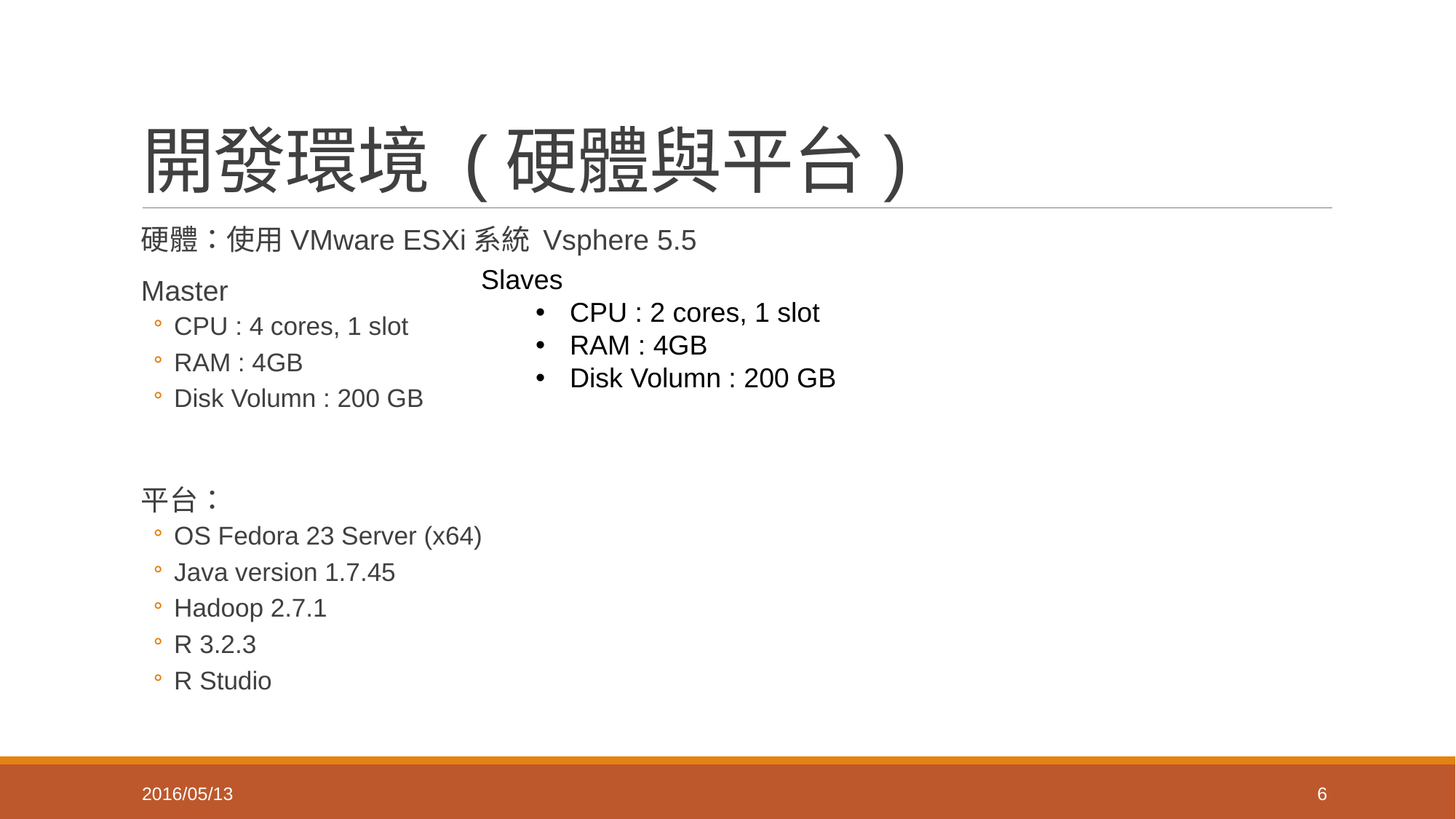

# 開發環境 (硬體與平台)
硬體：使用VMware ESXi系統 Vsphere 5.5
Master
CPU : 4 cores, 1 slot
RAM : 4GB
Disk Volumn : 200 GB

平台：
OS Fedora 23 Server (x64)
Java version 1.7.45
Hadoop 2.7.1
R 3.2.3
R Studio

Slaves
CPU : 2 cores, 1 slot
RAM : 4GB
Disk Volumn : 200 GB

2016/05/13
6